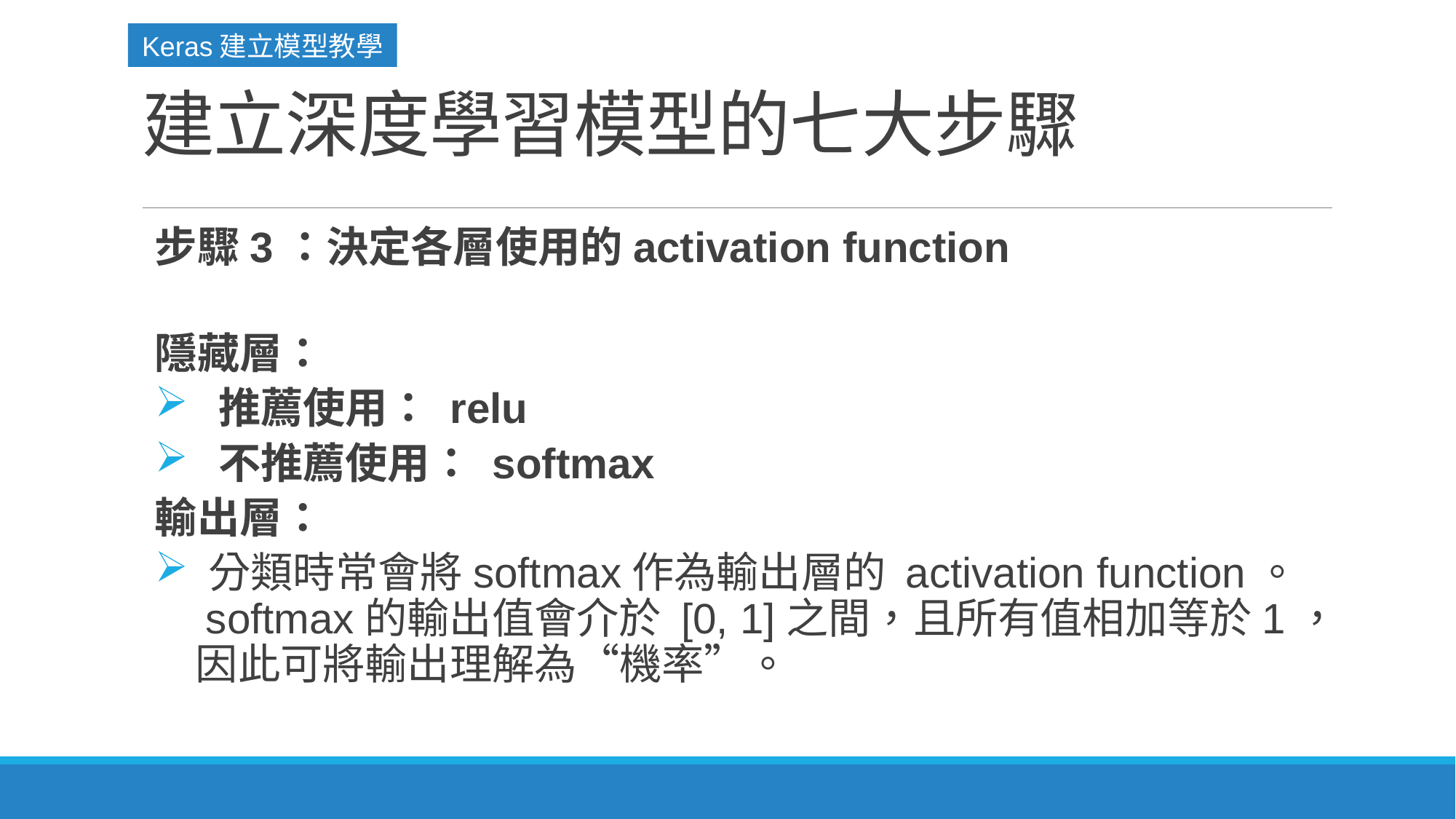

Keras建立模型教學
# 建立深度學習模型的七大步驟
步驟3：決定各層使用的activation function
隱藏層：
  推薦使用： relu
  不推薦使用： softmax
輸出層：
 分類時常會將softmax作為輸出層的 activation function。
  softmax的輸出值會介於 [0, 1]之間，且所有值相加等於1，
  因此可將輸出理解為“機率”。